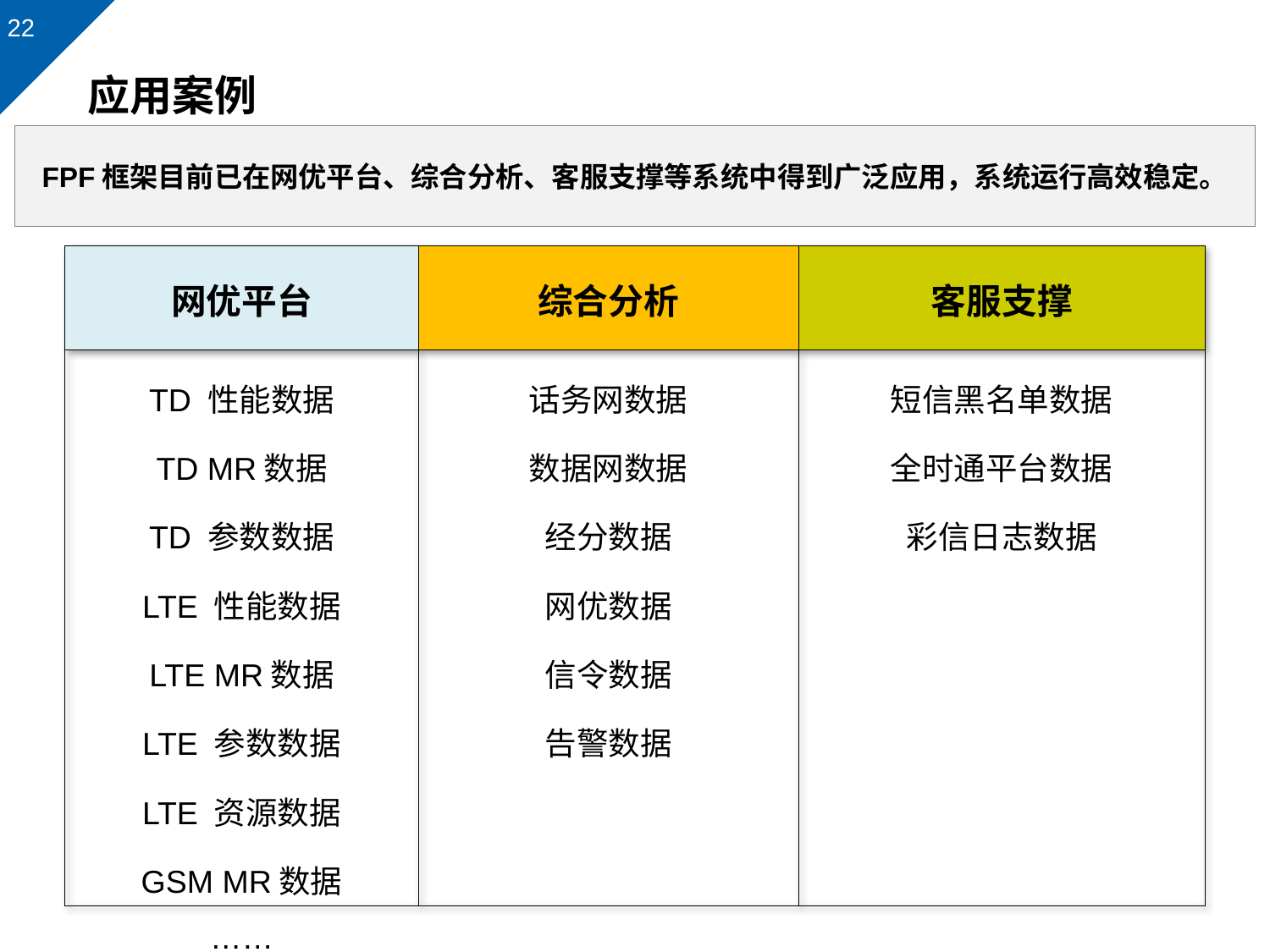

# 应用案例
FPF框架目前已在网优平台、综合分析、客服支撑等系统中得到广泛应用，系统运行高效稳定。
| 网优平台 | 综合分析 | 客服支撑 |
| --- | --- | --- |
| TD 性能数据 TD MR数据 TD 参数数据 LTE 性能数据 LTE MR数据 LTE 参数数据 LTE 资源数据 GSM MR数据 …… | 话务网数据 数据网数据 经分数据 网优数据 信令数据 告警数据 | 短信黑名单数据 全时通平台数据 彩信日志数据 |